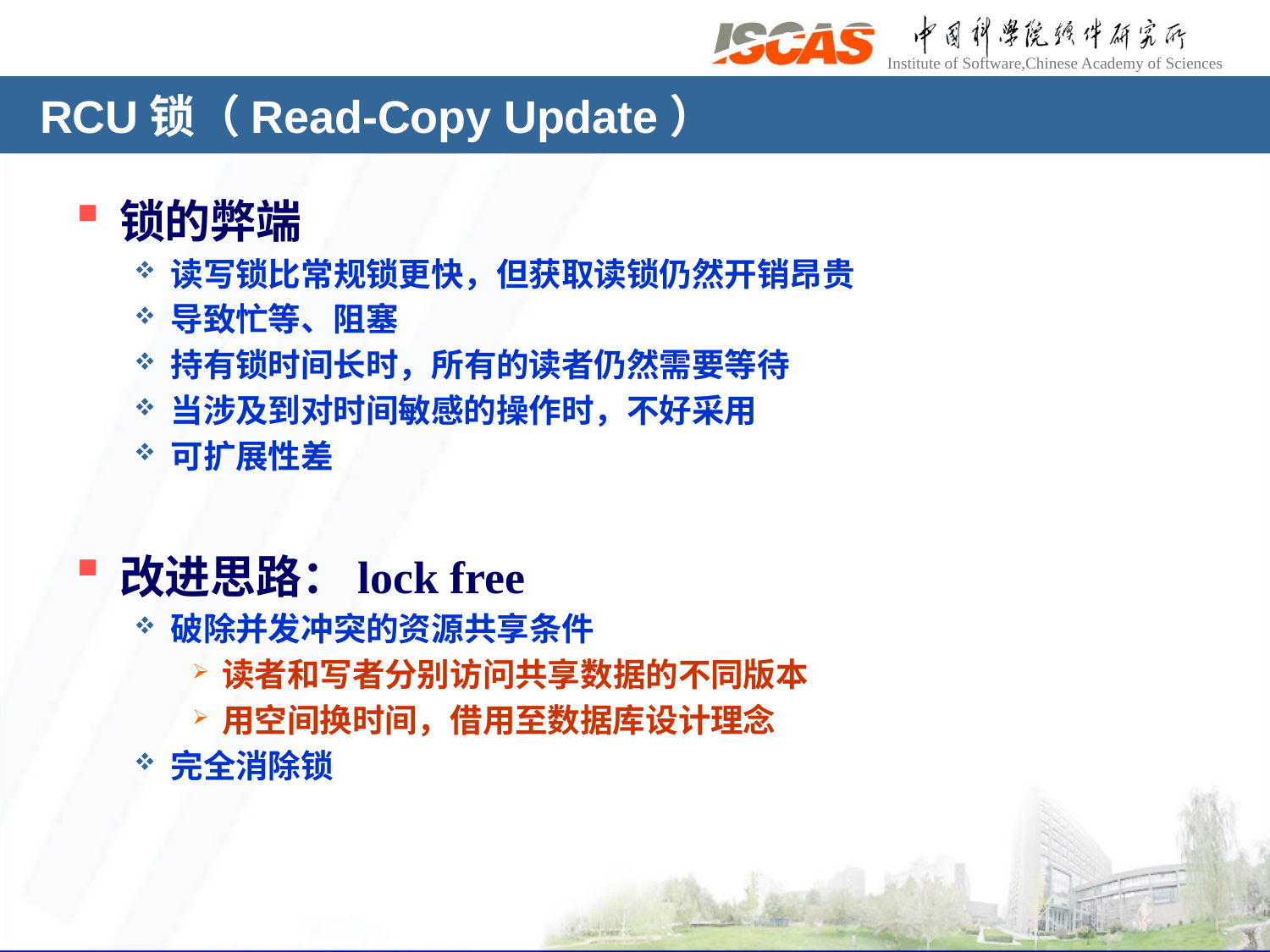

# RCU锁（Read-Copy Update）
锁的弊端
读写锁比常规锁更快，但获取读锁仍然开销昂贵
导致忙等、阻塞
持有锁时间长时，所有的读者仍然需要等待
当涉及到对时间敏感的操作时，不好采用
可扩展性差

改进思路：lock free
破除并发冲突的资源共享条件
读者和写者分别访问共享数据的不同版本
用空间换时间，借用至数据库设计理念
完全消除锁